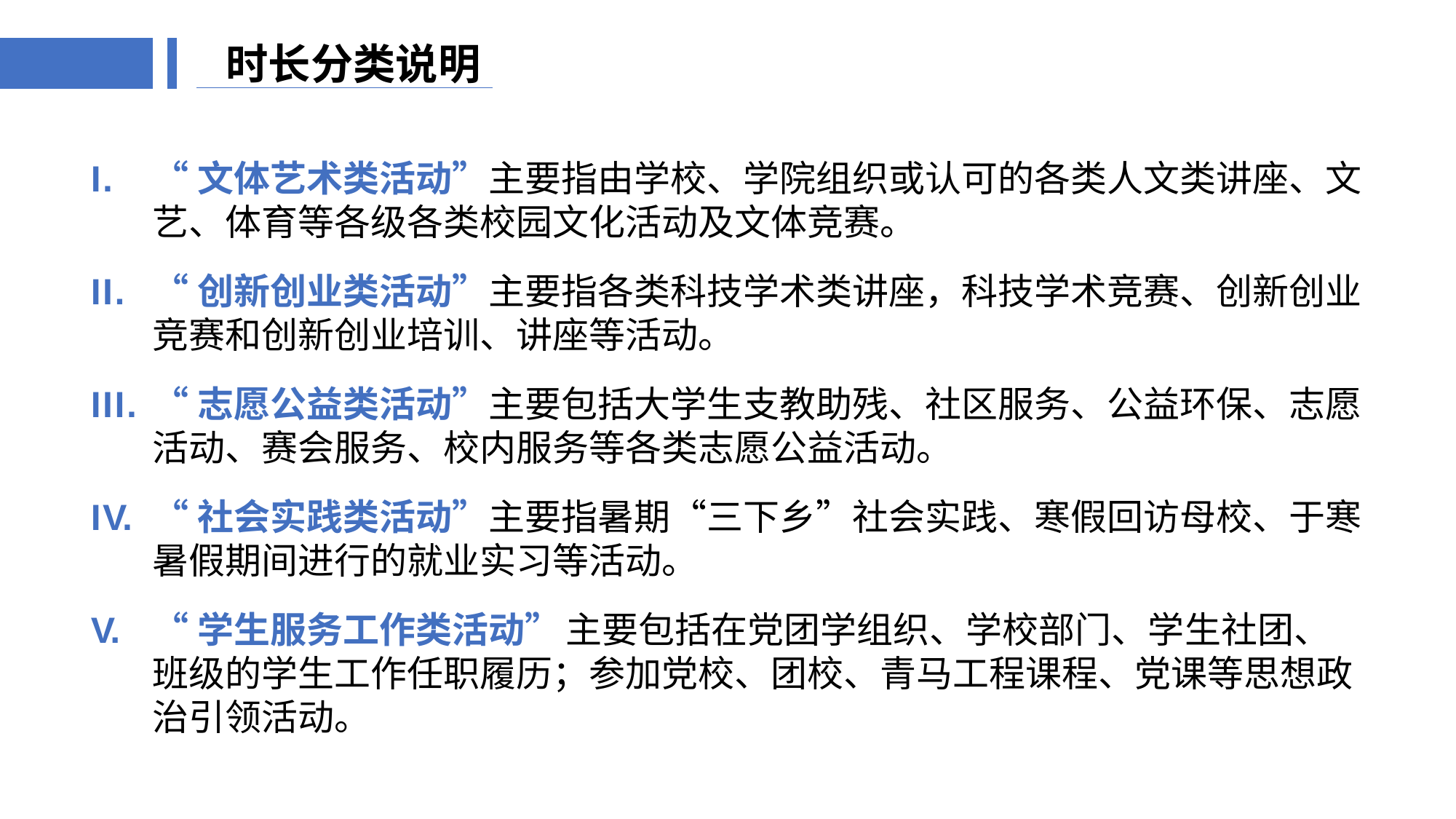

时长分类说明

“文体艺术类活动”主要指由学校、学院组织或认可的各类人文类讲座、文艺、体育等各级各类校园文化活动及文体竞赛。

“创新创业类活动”主要指各类科技学术类讲座，科技学术竞赛、创新创业竞赛和创新创业培训、讲座等活动。

“志愿公益类活动”主要包括大学生支教助残、社区服务、公益环保、志愿活动、赛会服务、校内服务等各类志愿公益活动。

“社会实践类活动”主要指暑期“三下乡”社会实践、寒假回访母校、于寒暑假期间进行的就业实习等活动。

“学生服务工作类活动” 主要包括在党团学组织、学校部门、学生社团、班级的学生工作任职履历；参加党校、团校、青马工程课程、党课等思想政治引领活动。